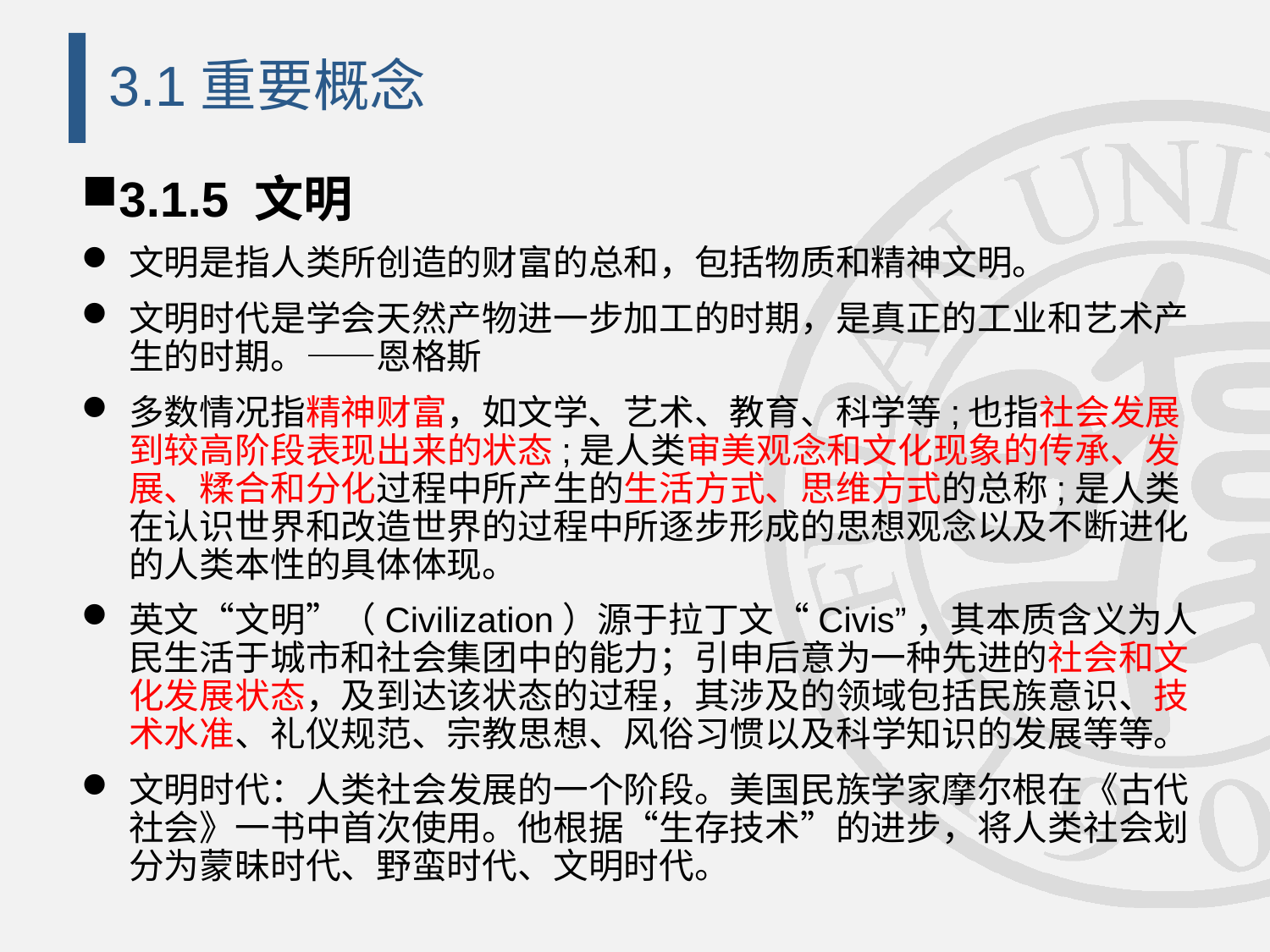

# 3.1重要概念
3.1.5 文明
文明是指人类所创造的财富的总和，包括物质和精神文明。
文明时代是学会天然产物进一步加工的时期，是真正的工业和艺术产生的时期。——恩格斯
多数情况指精神财富，如文学、艺术、教育、科学等;也指社会发展到较高阶段表现出来的状态;是人类审美观念和文化现象的传承、发展、糅合和分化过程中所产生的生活方式、思维方式的总称;是人类在认识世界和改造世界的过程中所逐步形成的思想观念以及不断进化的人类本性的具体体现。
英文“文明”（Civilization）源于拉丁文“Civis”，其本质含义为人民生活于城市和社会集团中的能力；引申后意为一种先进的社会和文化发展状态，及到达该状态的过程，其涉及的领域包括民族意识、技术水准、礼仪规范、宗教思想、风俗习惯以及科学知识的发展等等。
文明时代：人类社会发展的一个阶段。美国民族学家摩尔根在《古代社会》一书中首次使用。他根据“生存技术”的进步，将人类社会划分为蒙昧时代、野蛮时代、文明时代。